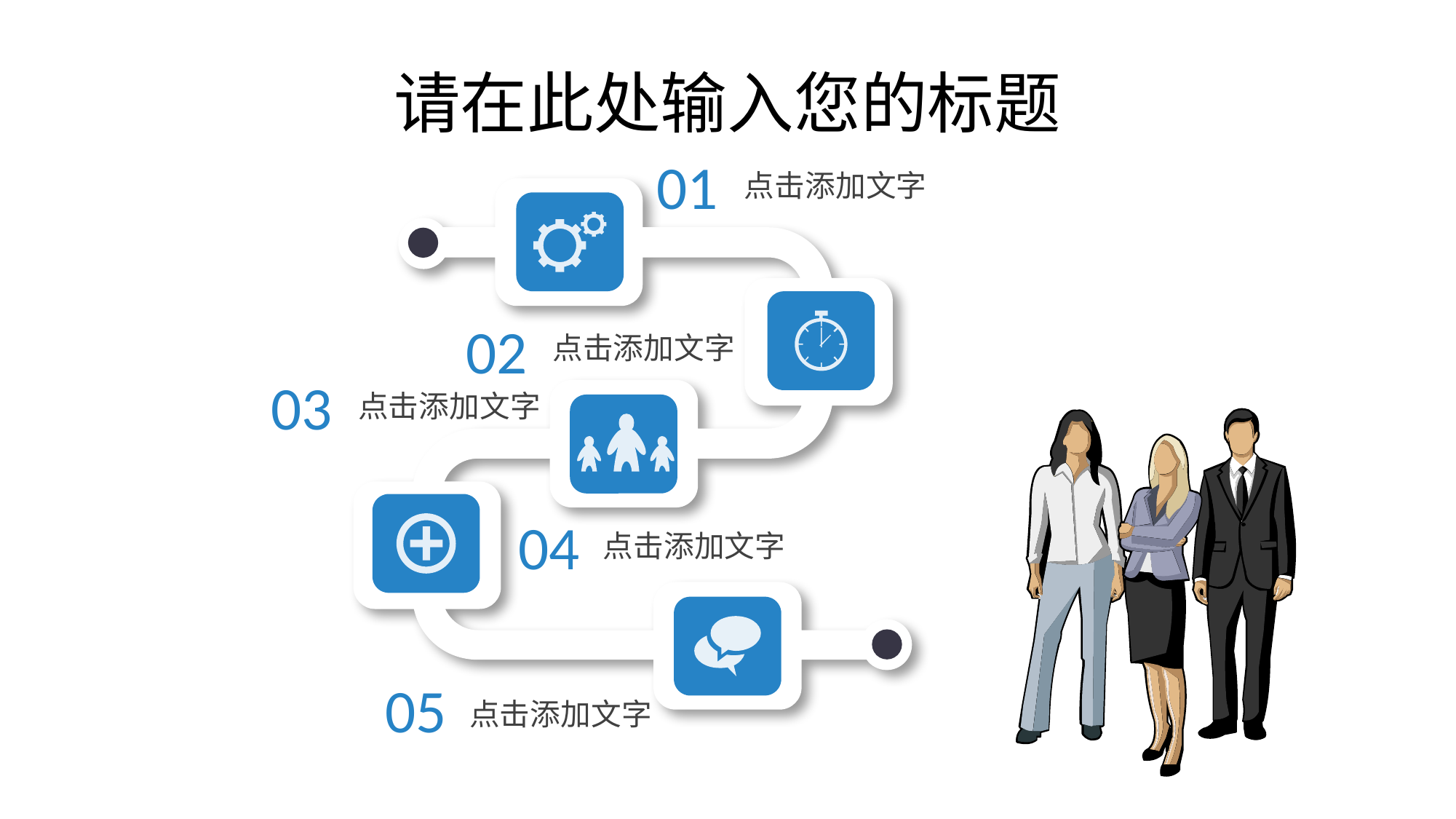

# 请在此处输入您的标题
01
点击添加文字

02
点击添加文字
03
点击添加文字

04
点击添加文字

05
点击添加文字